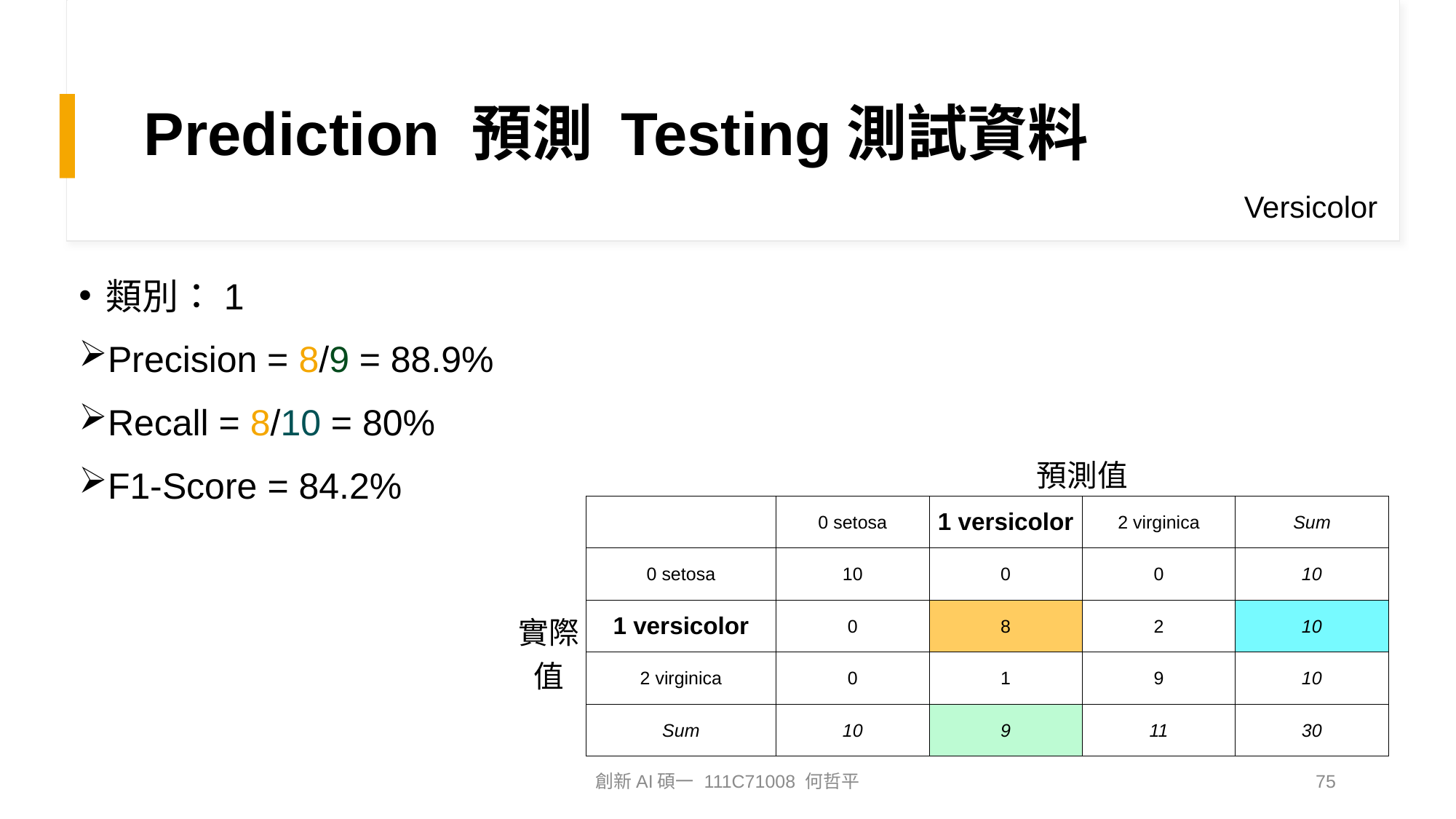

# Prediction 預測 Testing測試資料
Versicolor
類別：1
Precision = 8/9 = 88.9%
Recall = 8/10 = 80%
F1-Score = 84.2%

|  |  | 預測值 |  |  |  |
| --- | --- | --- | --- | --- | --- |
|  |  | 0 setosa | 1 versicolor | 2 virginica | Sum |
| 實際值 | 0 setosa | 10 | 0 | 0 | 10 |
|  | 1 versicolor | 0 | 8 | 2 | 10 |
|  | 2 virginica | 0 | 1 | 9 | 10 |
|  | Sum | 10 | 9 | 11 | 30 |
創新AI碩一 111C71008 何哲平
75